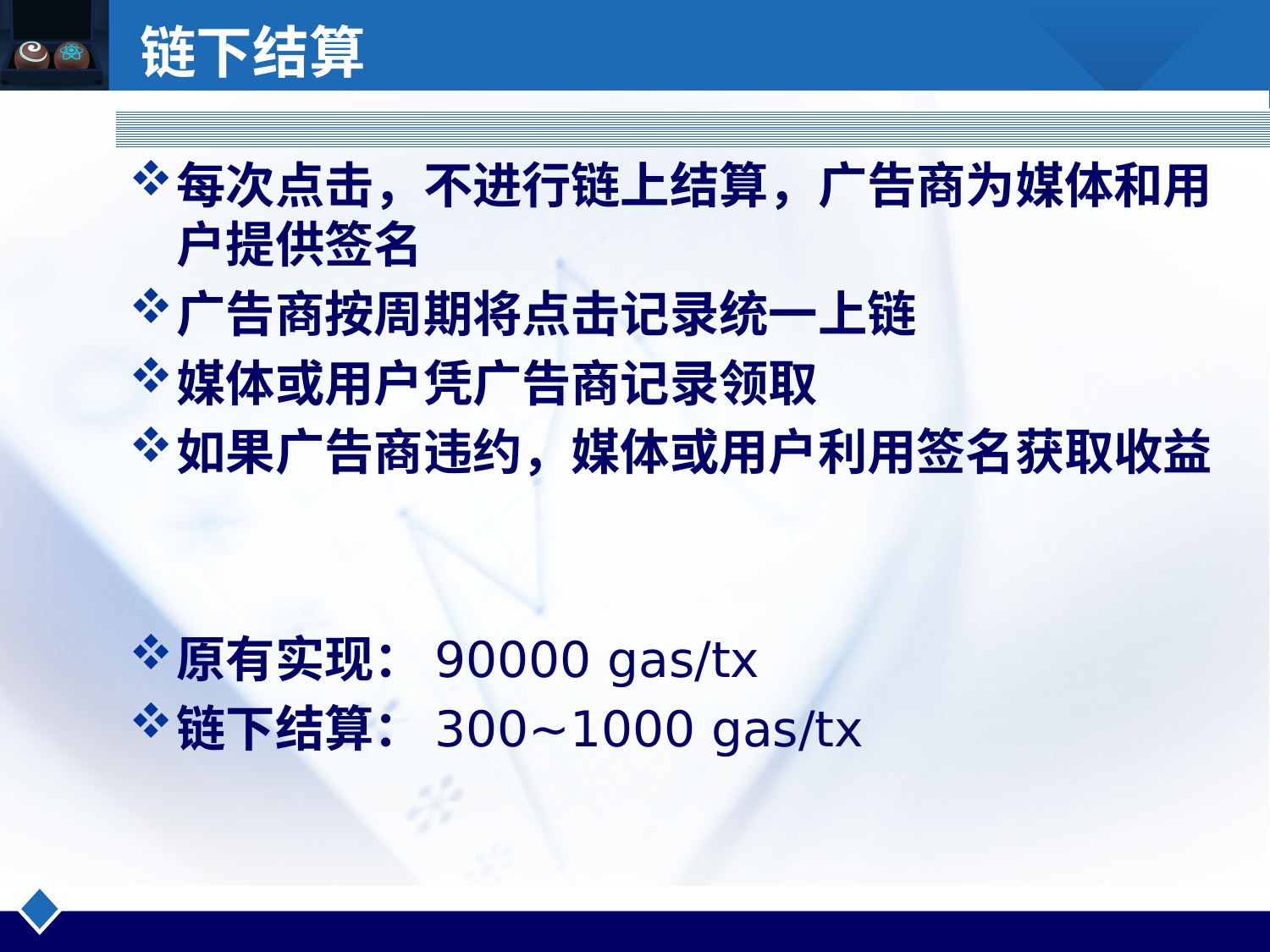

# 链下结算
每次点击，不进行链上结算，广告商为媒体和用户提供签名
广告商按周期将点击记录统一上链
媒体或用户凭广告商记录领取
如果广告商违约，媒体或用户利用签名获取收益

原有实现：90000 gas/tx
链下结算：300~1000 gas/tx